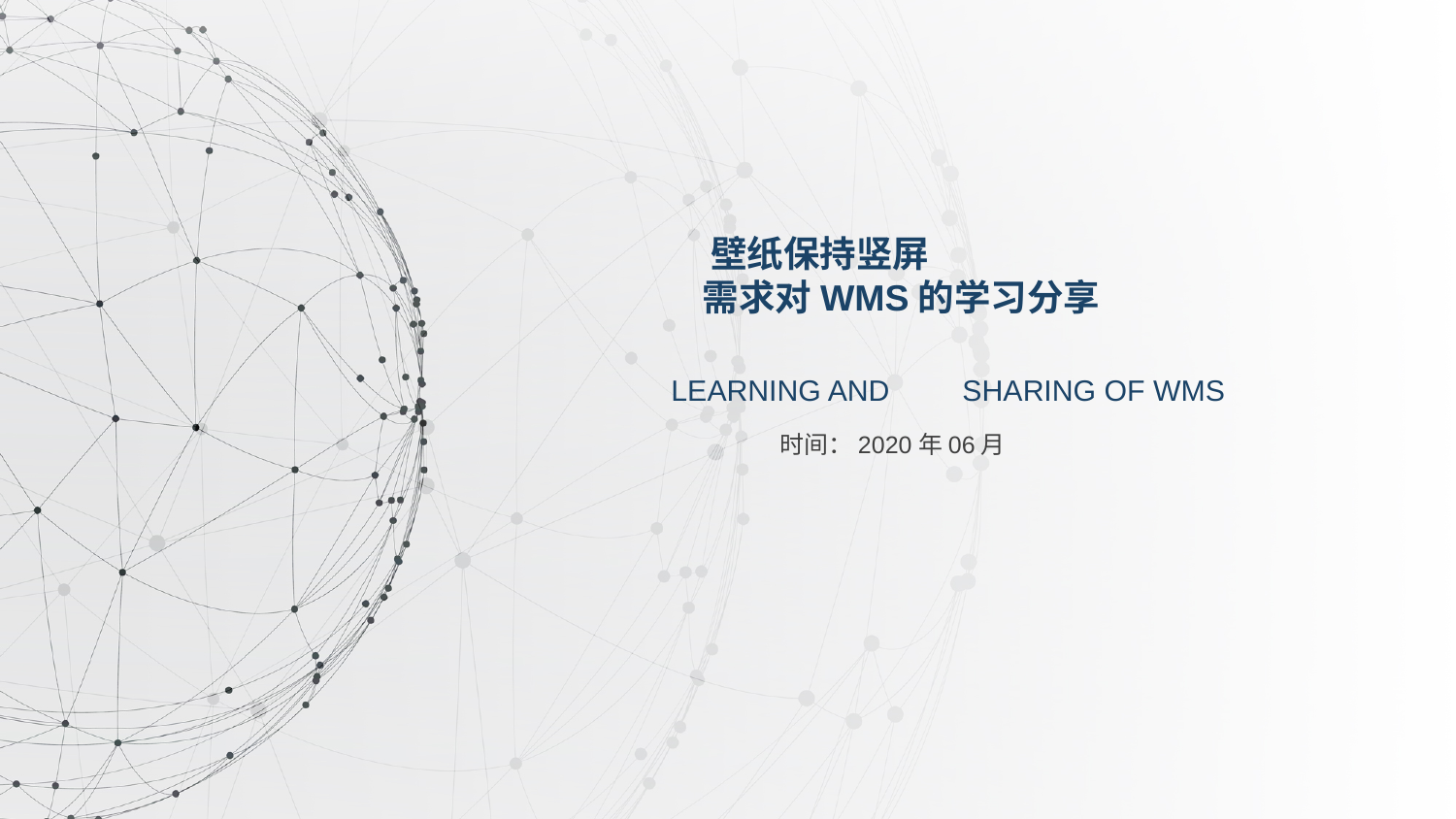

壁纸保持竖屏
 需求对WMS的学习分享
LEARNING AND 	SHARING OF WMS
                                                       时间：2020年06月